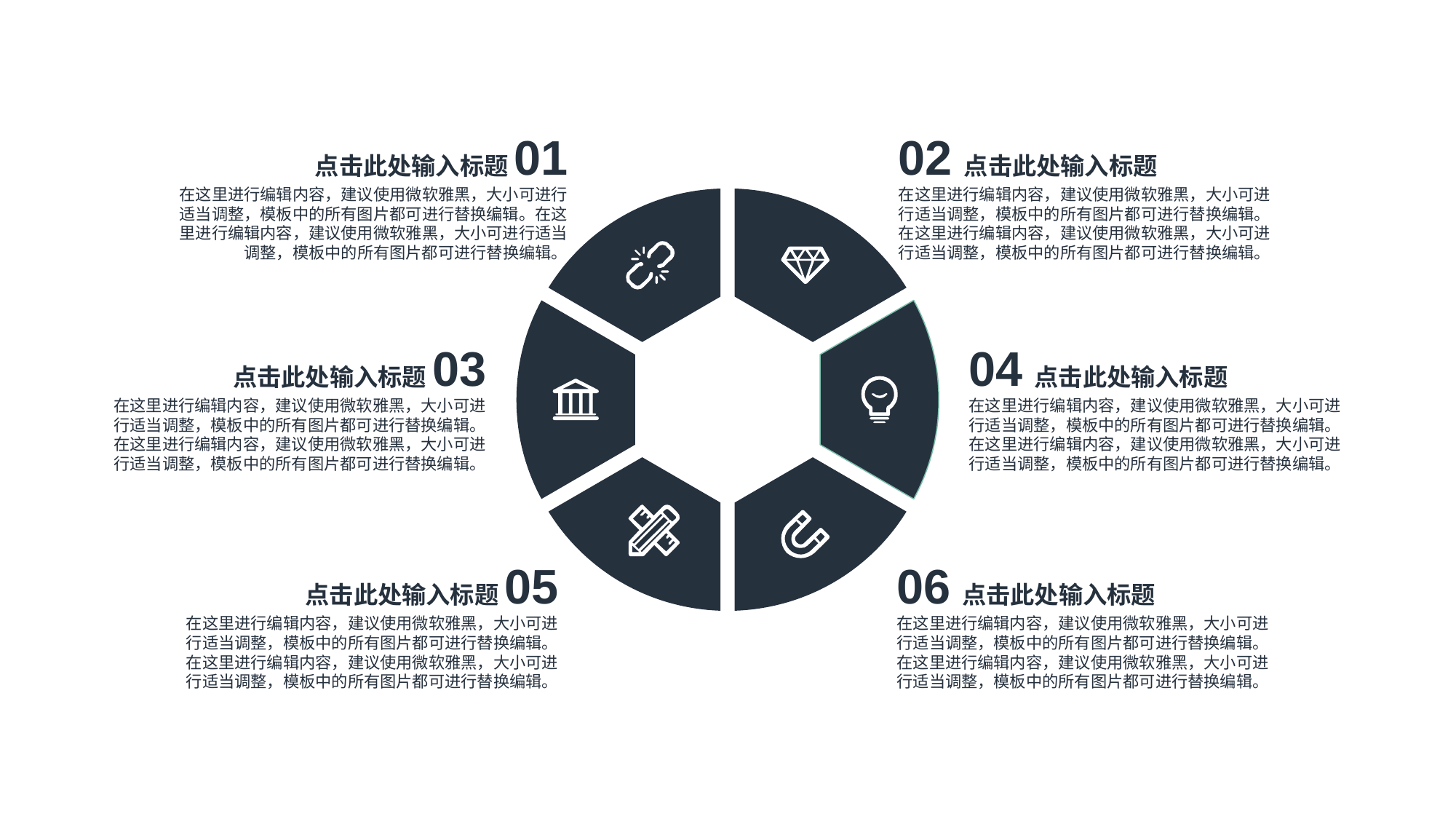

点击此处输入标题01
在这里进行编辑内容，建议使用微软雅黑，大小可进行适当调整，模板中的所有图片都可进行替换编辑。在这里进行编辑内容，建议使用微软雅黑，大小可进行适当调整，模板中的所有图片都可进行替换编辑。
02点击此处输入标题
在这里进行编辑内容，建议使用微软雅黑，大小可进行适当调整，模板中的所有图片都可进行替换编辑。在这里进行编辑内容，建议使用微软雅黑，大小可进行适当调整，模板中的所有图片都可进行替换编辑。

点击此处输入标题03
在这里进行编辑内容，建议使用微软雅黑，大小可进行适当调整，模板中的所有图片都可进行替换编辑。在这里进行编辑内容，建议使用微软雅黑，大小可进行适当调整，模板中的所有图片都可进行替换编辑。
04点击此处输入标题
在这里进行编辑内容，建议使用微软雅黑，大小可进行适当调整，模板中的所有图片都可进行替换编辑。在这里进行编辑内容，建议使用微软雅黑，大小可进行适当调整，模板中的所有图片都可进行替换编辑。

点击此处输入标题05
在这里进行编辑内容，建议使用微软雅黑，大小可进行适当调整，模板中的所有图片都可进行替换编辑。在这里进行编辑内容，建议使用微软雅黑，大小可进行适当调整，模板中的所有图片都可进行替换编辑。
06点击此处输入标题
在这里进行编辑内容，建议使用微软雅黑，大小可进行适当调整，模板中的所有图片都可进行替换编辑。在这里进行编辑内容，建议使用微软雅黑，大小可进行适当调整，模板中的所有图片都可进行替换编辑。